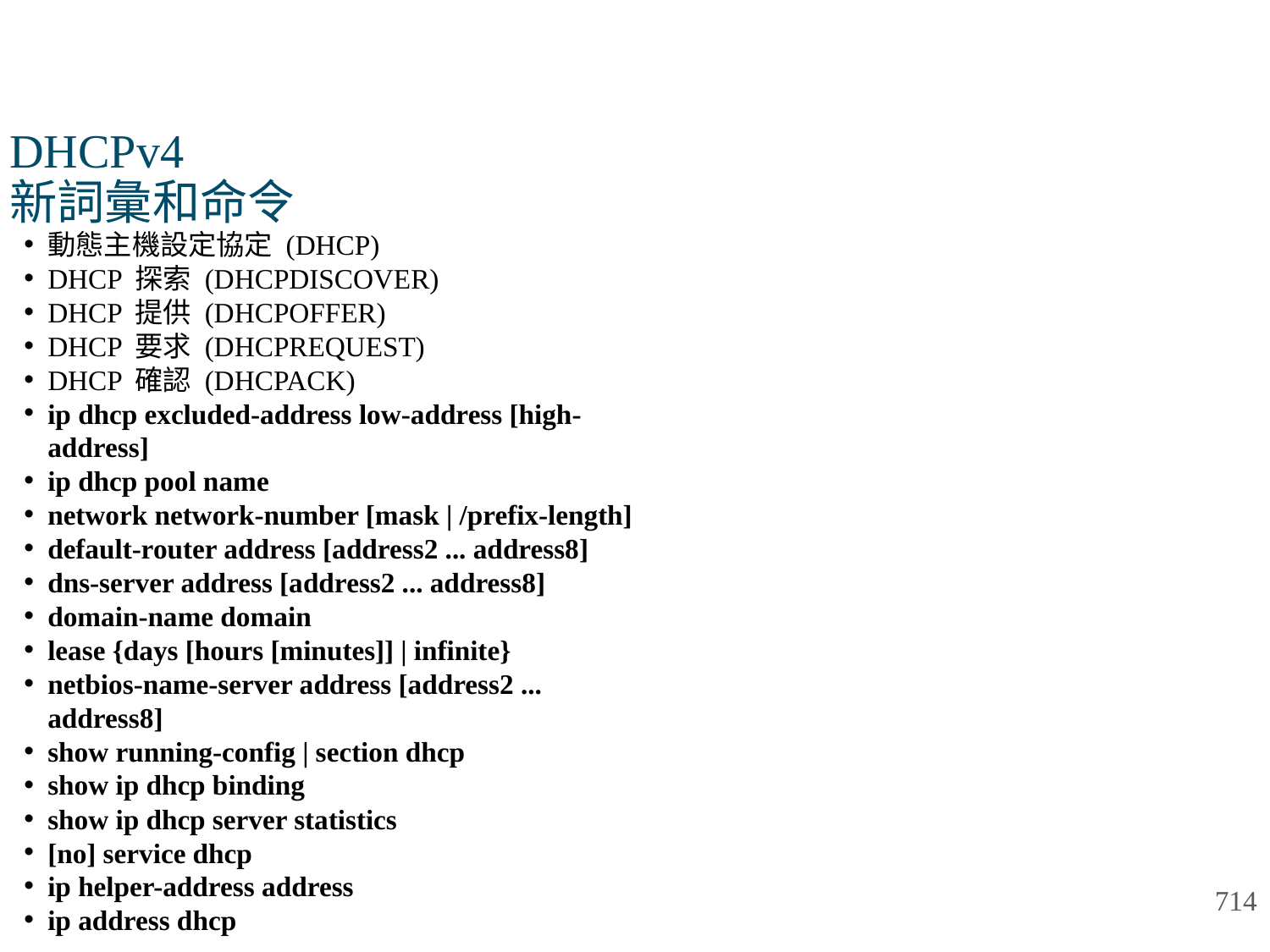

# DHCPv4 新詞彙和命令
動態主機設定協定 (DHCP)
DHCP 探索 (DHCPDISCOVER)
DHCP 提供 (DHCPOFFER)
DHCP 要求 (DHCPREQUEST)
DHCP 確認 (DHCPACK)
ip dhcp excluded-address low-address [high-address]
ip dhcp pool name
network network-number [mask | /prefix-length]
default-router address [address2 ... address8]
dns-server address [address2 ... address8]
domain-name domain
lease {days [hours [minutes]] | infinite}
netbios-name-server address [address2 ... address8]
show running-config | section dhcp
show ip dhcp binding
show ip dhcp server statistics
[no] service dhcp
ip helper-address address
ip address dhcp
714